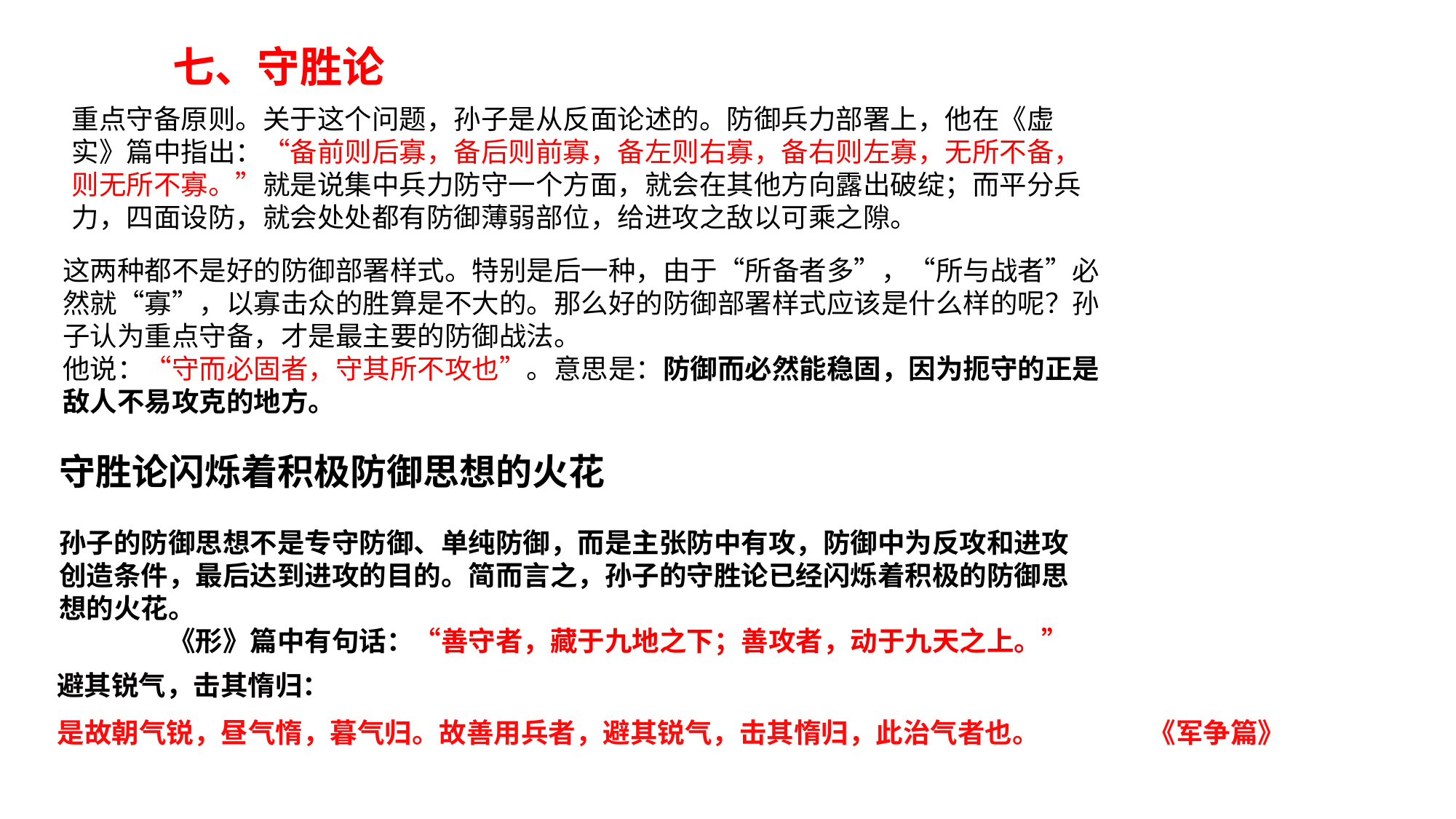

七、守胜论
重点守备原则。关于这个问题，孙子是从反面论述的。防御兵力部署上，他在《虚实》篇中指出：“备前则后寡，备后则前寡，备左则右寡，备右则左寡，无所不备，则无所不寡。”就是说集中兵力防守一个方面，就会在其他方向露出破绽；而平分兵力，四面设防，就会处处都有防御薄弱部位，给进攻之敌以可乘之隙。
这两种都不是好的防御部署样式。特别是后一种，由于“所备者多”，“所与战者”必然就“寡”，以寡击众的胜算是不大的。那么好的防御部署样式应该是什么样的呢？孙子认为重点守备，才是最主要的防御战法。
他说：“守而必固者，守其所不攻也”。意思是：防御而必然能稳固，因为扼守的正是敌人不易攻克的地方。
守胜论闪烁着积极防御思想的火花

孙子的防御思想不是专守防御、单纯防御，而是主张防中有攻，防御中为反攻和进攻创造条件，最后达到进攻的目的。简而言之，孙子的守胜论已经闪烁着积极的防御思想的火花。
	《形》篇中有句话：“善守者，藏于九地之下；善攻者，动于九天之上。”
避其锐气，击其惰归：
是故朝气锐，昼气惰，暮气归。故善用兵者，避其锐气，击其惰归，此治气者也。 	《军争篇》